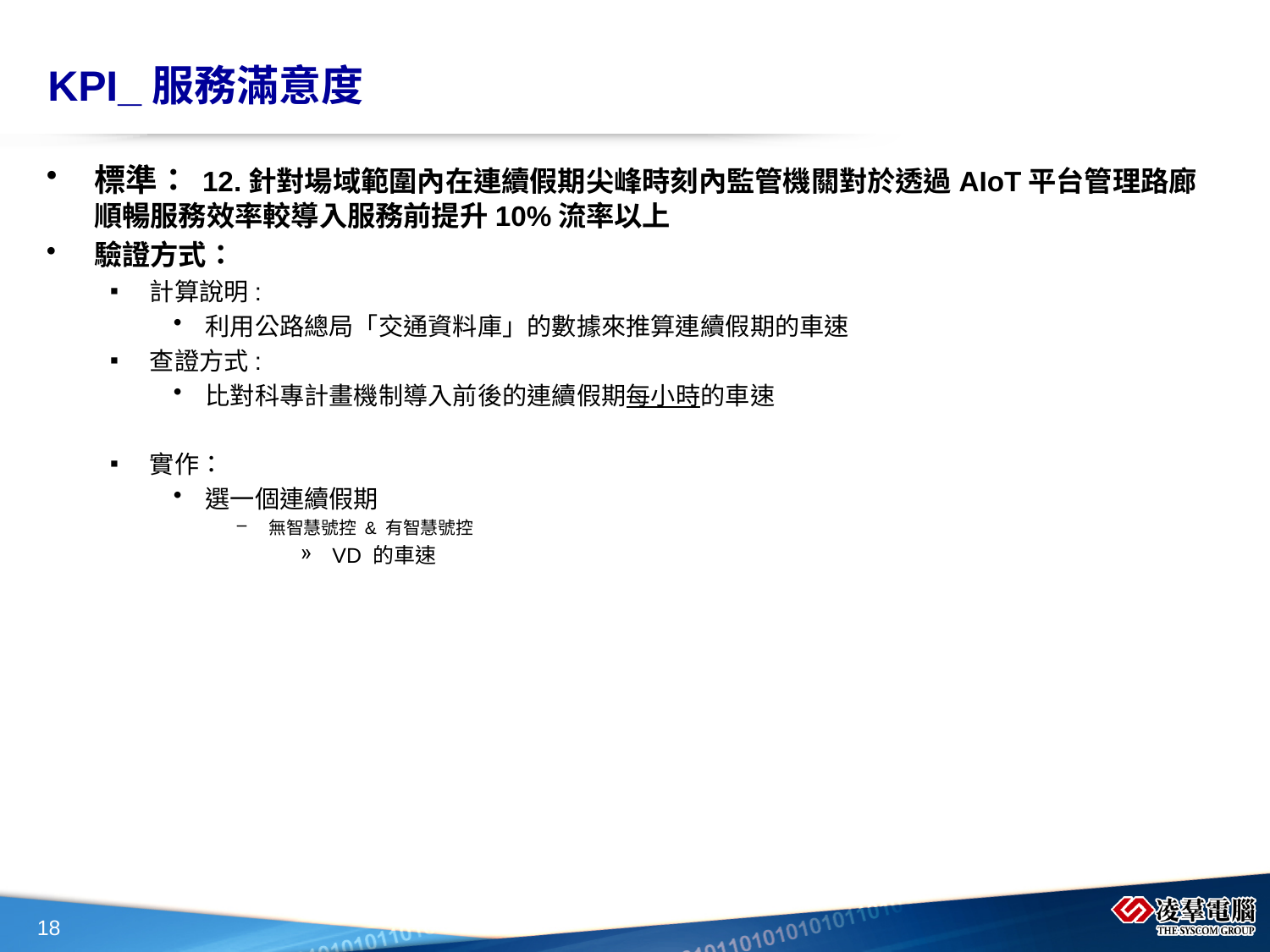

# KPI_服務滿意度
標準： 12.針對場域範圍內在連續假期尖峰時刻內監管機關對於透過AIoT平台管理路廊順暢服務效率較導入服務前提升10%流率以上
驗證方式：
計算說明:
利用公路總局「交通資料庫」的數據來推算連續假期的車速
查證方式:
比對科專計畫機制導入前後的連續假期每小時的車速

實作：
選一個連續假期
無智慧號控 & 有智慧號控
VD 的車速

18